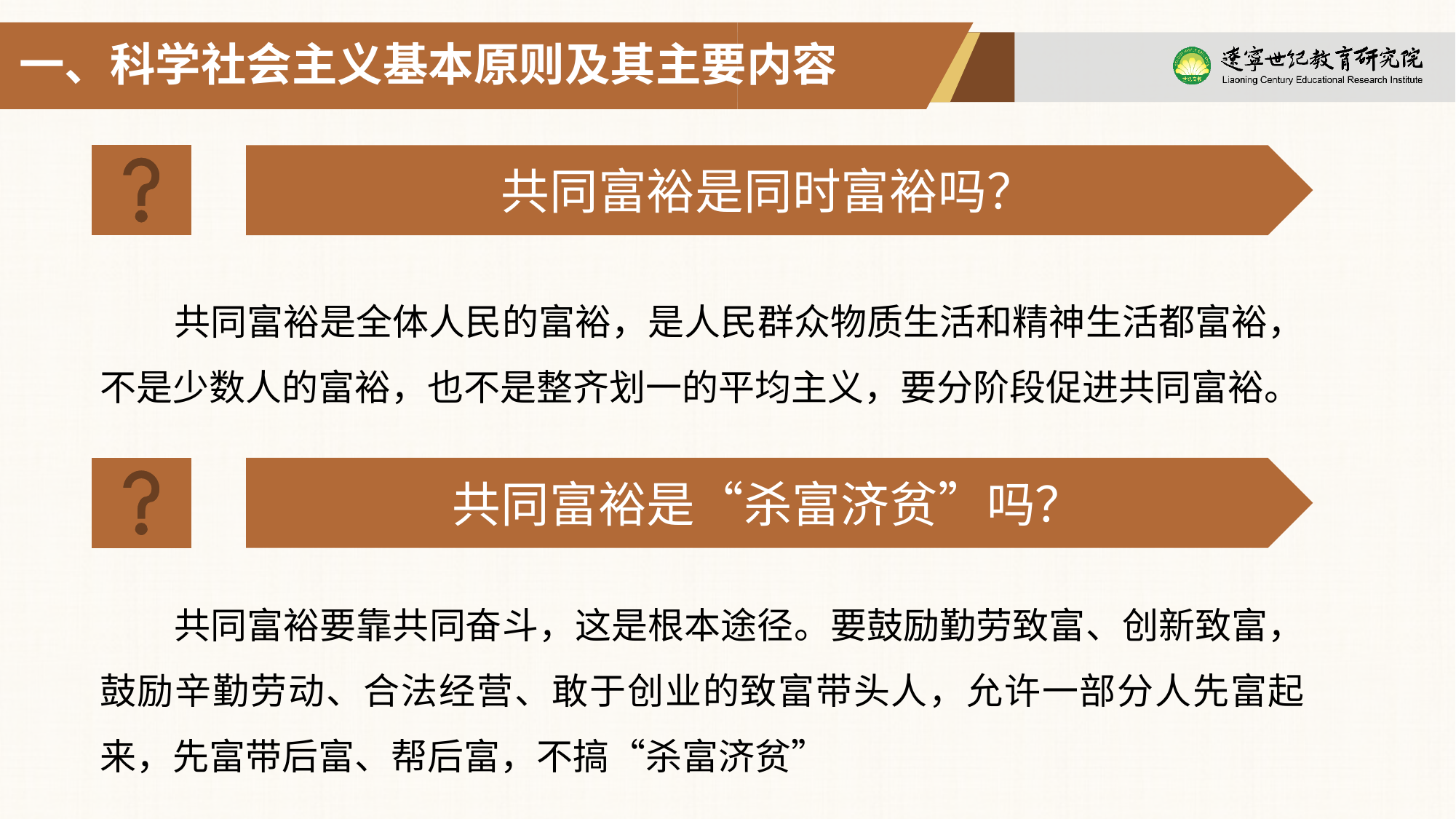

一、科学社会主义基本原则及其主要内容

共同富裕是同时富裕吗？
共同富裕是全体人民的富裕，是人民群众物质生活和精神生活都富裕，不是少数人的富裕，也不是整齐划一的平均主义，要分阶段促进共同富裕。

共同富裕是“杀富济贫”吗？
共同富裕要靠共同奋斗，这是根本途径。要鼓励勤劳致富、创新致富，鼓励辛勤劳动、合法经营、敢于创业的致富带头人，允许一部分人先富起来，先富带后富、帮后富，不搞“杀富济贫”